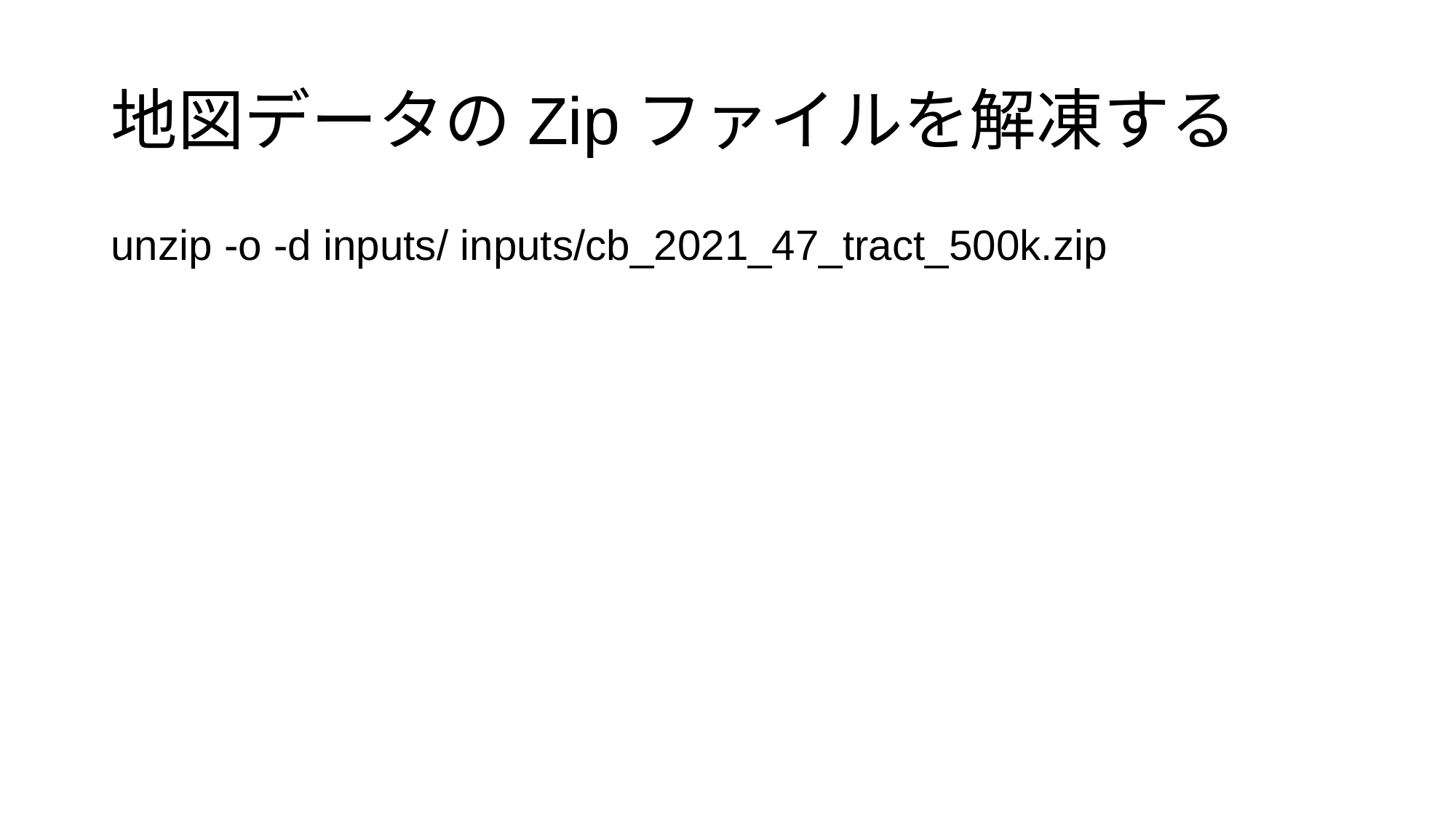

# 地図データのZipファイルを解凍する
unzip -o -d inputs/ inputs/cb_2021_47_tract_500k.zip